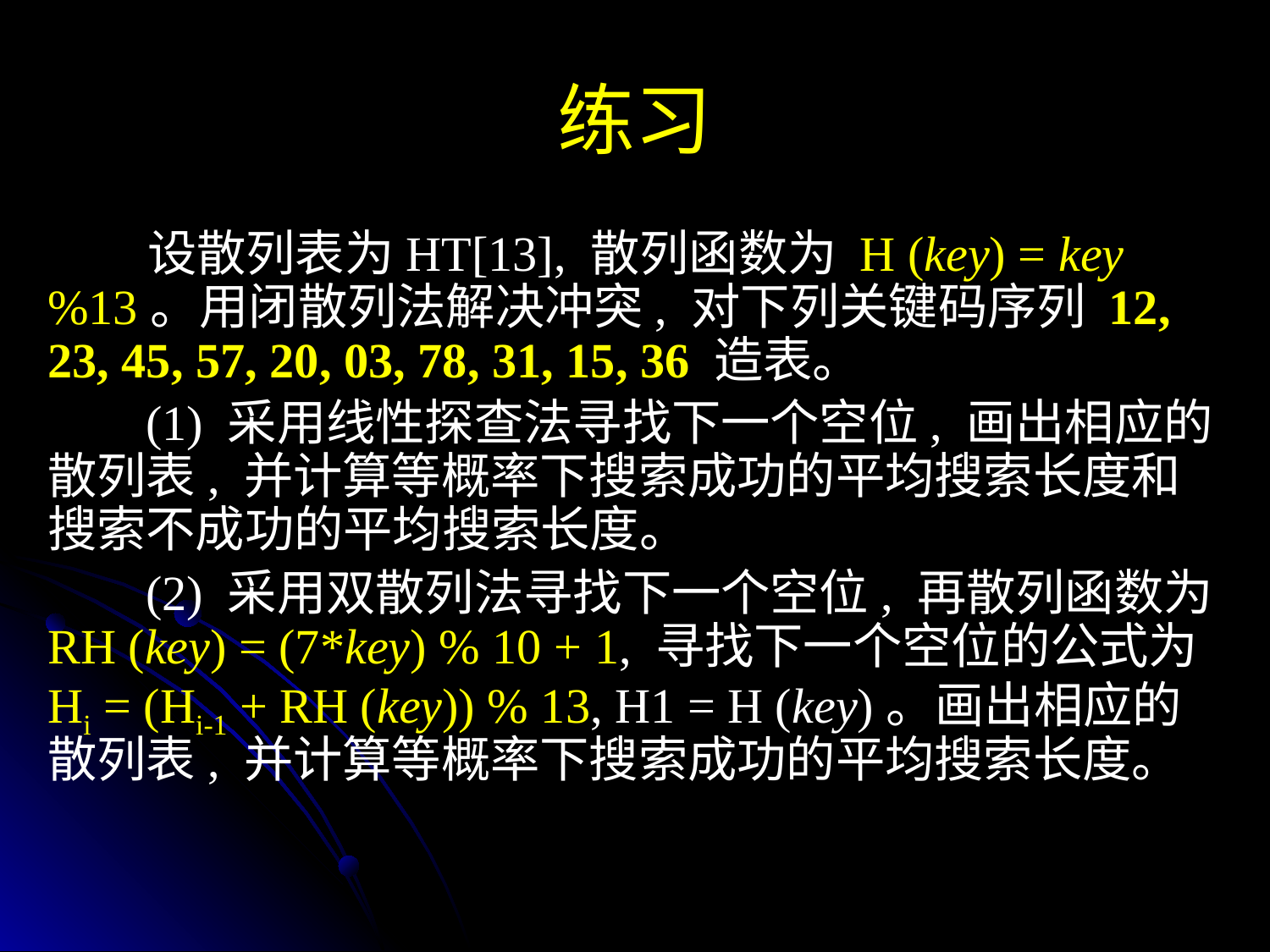

# 练习
        设散列表为HT[13], 散列函数为 H (key) = key %13。用闭散列法解决冲突, 对下列关键码序列 12, 23, 45, 57, 20, 03, 78, 31, 15, 36 造表。
        (1) 采用线性探查法寻找下一个空位, 画出相应的散列表, 并计算等概率下搜索成功的平均搜索长度和搜索不成功的平均搜索长度。
        (2) 采用双散列法寻找下一个空位, 再散列函数为 RH (key) = (7*key) % 10 + 1, 寻找下一个空位的公式为 Hi = (Hi-1 + RH (key)) % 13, H1 = H (key)。画出相应的散列表, 并计算等概率下搜索成功的平均搜索长度。